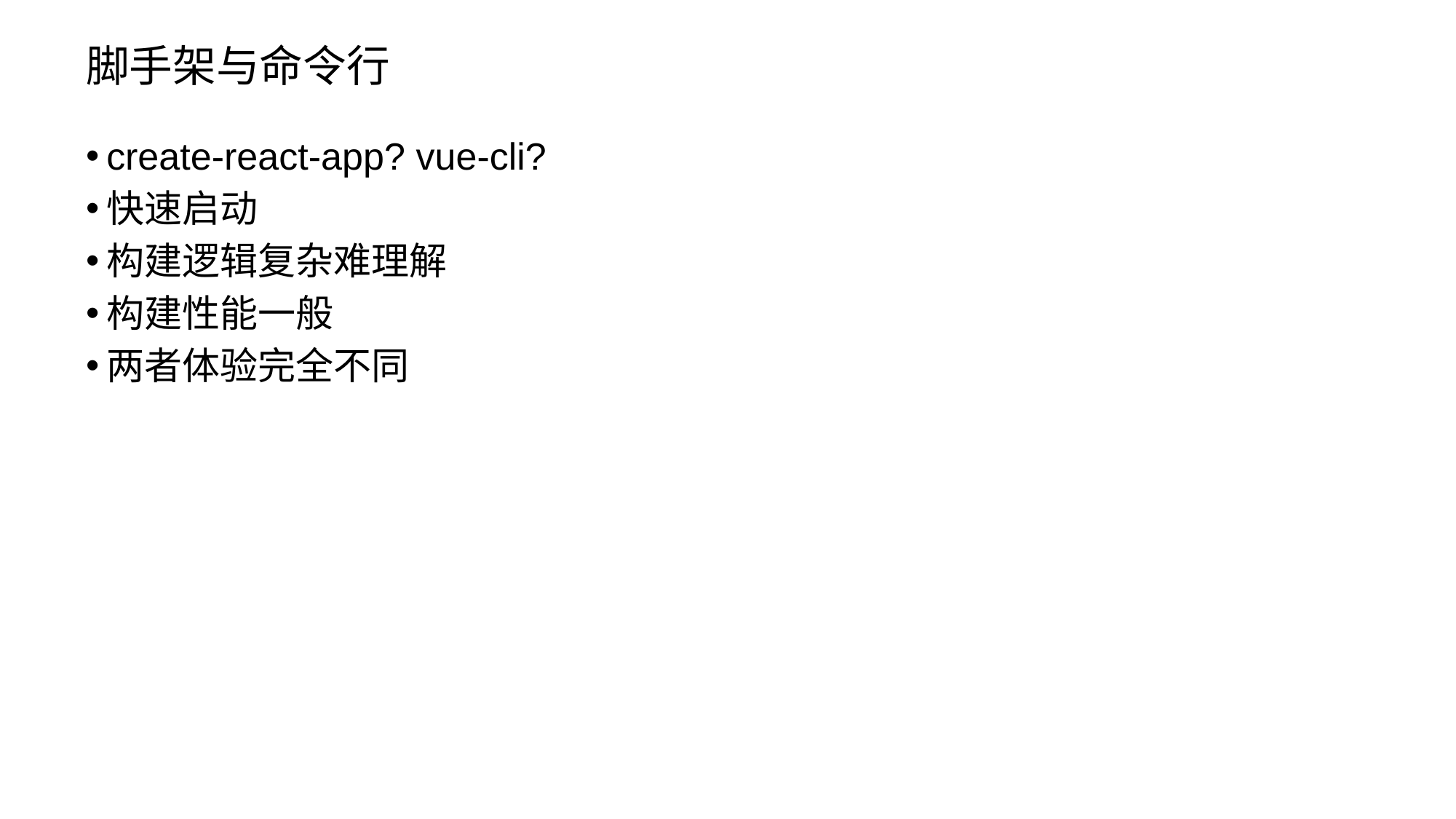

# 脚手架与命令行
create-react-app? vue-cli?
快速启动
构建逻辑复杂难理解
构建性能一般
两者体验完全不同